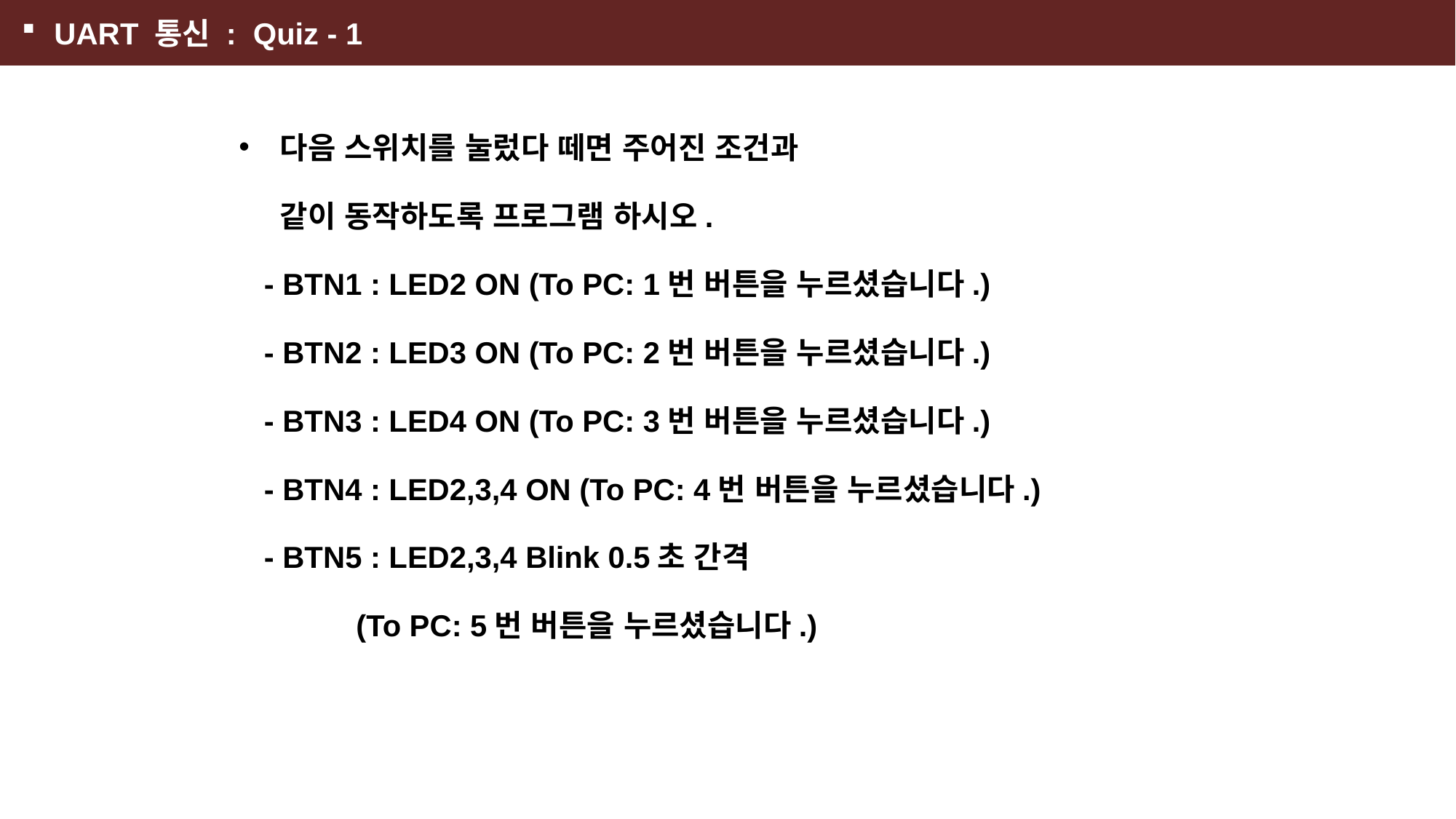

UART 통신 :  Quiz - 1
다음 스위치를 눌렀다 떼면 주어진 조건과
같이 동작하도록 프로그램 하시오.
   - BTN1 : LED2 ON (To PC: 1번 버튼을 누르셨습니다.)
   - BTN2 : LED3 ON (To PC: 2번 버튼을 누르셨습니다.)
   - BTN3 : LED4 ON (To PC: 3번 버튼을 누르셨습니다.)
   - BTN4 : LED2,3,4 ON (To PC: 4번 버튼을 누르셨습니다.)
   - BTN5 : LED2,3,4 Blink 0.5초 간격
              (To PC: 5번 버튼을 누르셨습니다.)